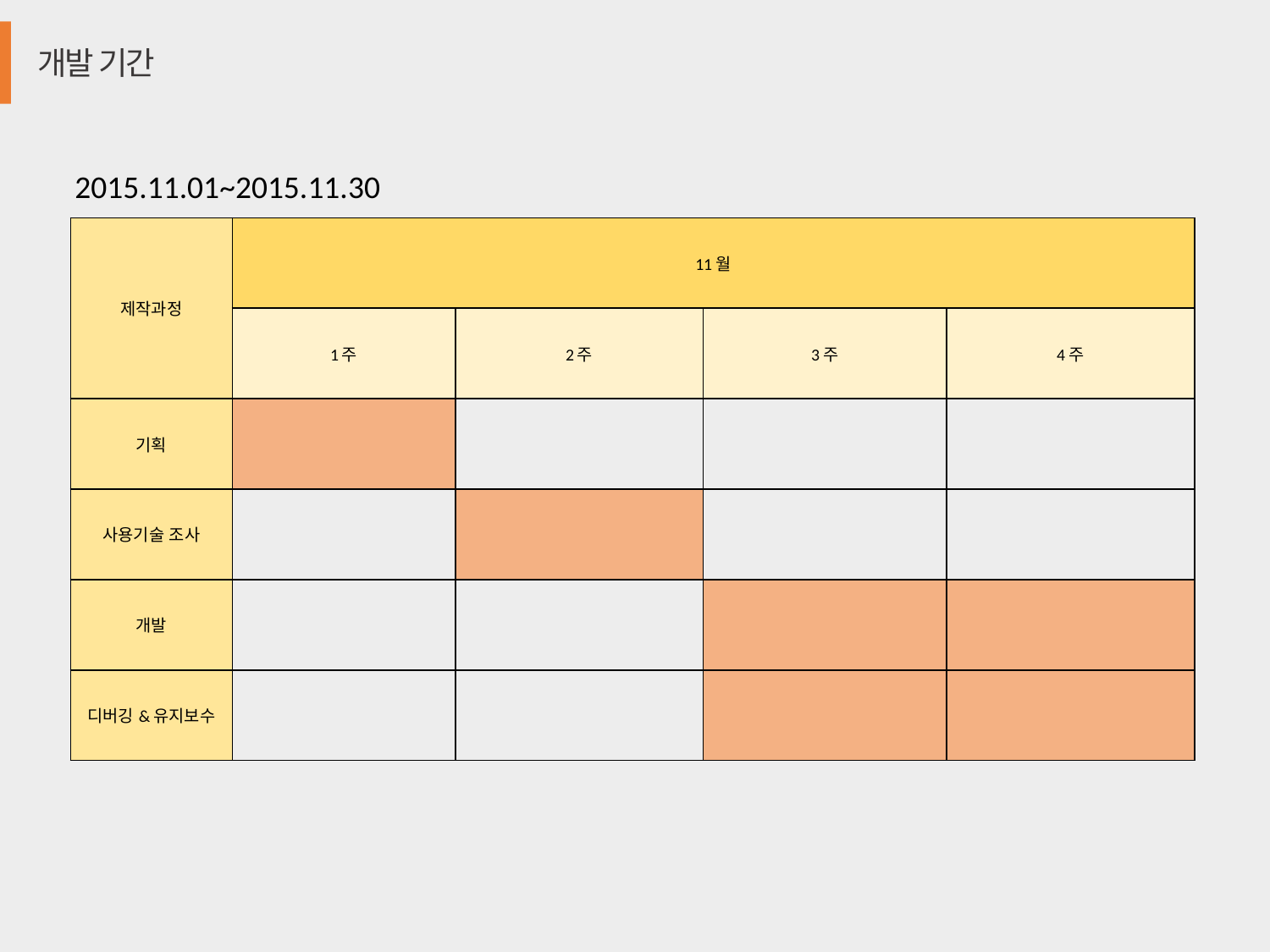

개발 기간
2015.11.01~2015.11.30

| 제작과정 | 11월 |  |  |  |
| --- | --- | --- | --- | --- |
|  | 1주 | 2주 | 3주 | 4주 |
| 기획 |  |  |  |  |
| 사용기술 조사 |  |  |  |  |
| 개발 |  |  |  |  |
| 디버깅&유지보수 |  |  |  |  |